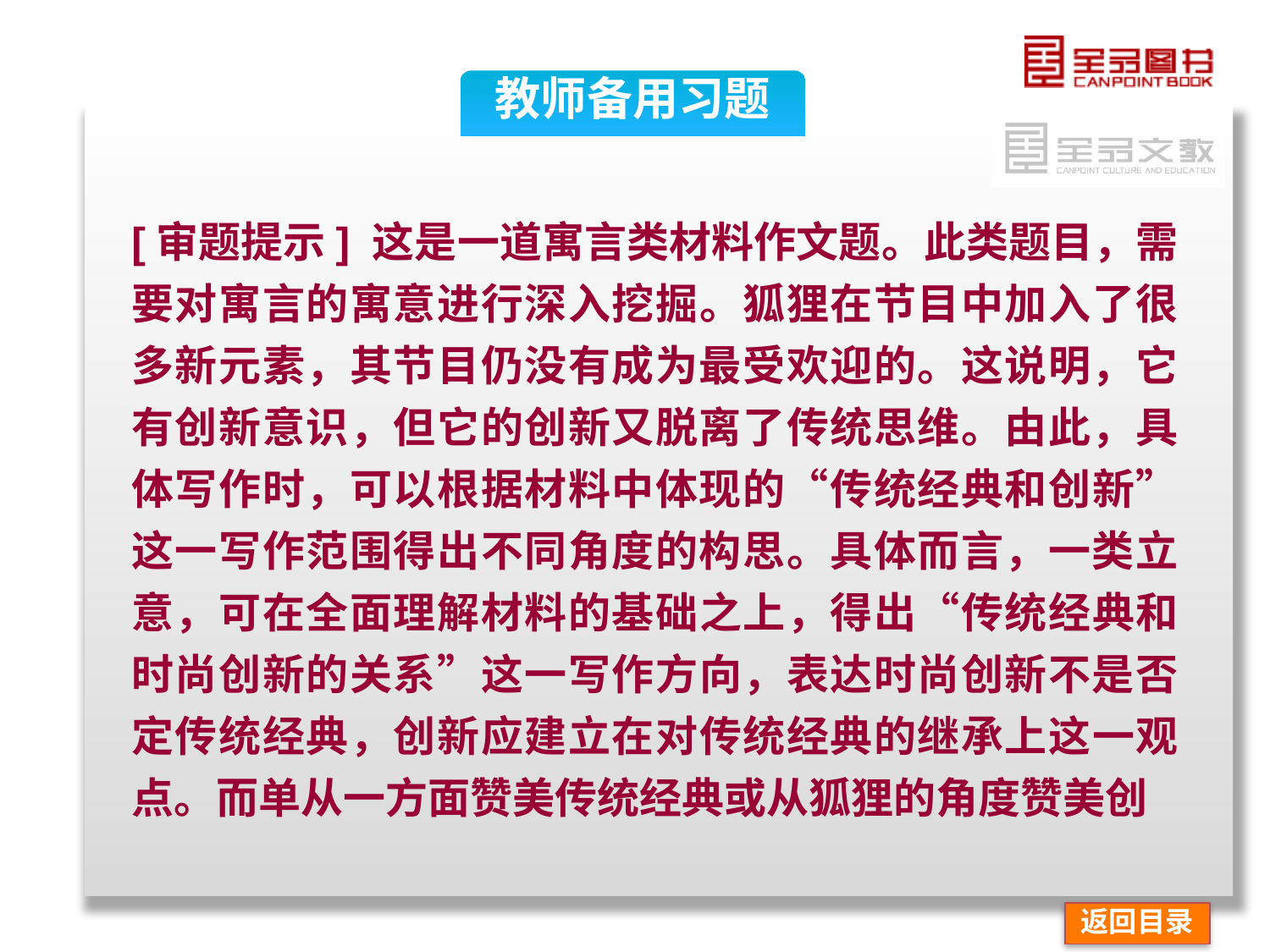

教师备用习题
[审题提示] 这是一道寓言类材料作文题。此类题目，需要对寓言的寓意进行深入挖掘。狐狸在节目中加入了很多新元素，其节目仍没有成为最受欢迎的。这说明，它有创新意识，但它的创新又脱离了传统思维。由此，具体写作时，可以根据材料中体现的“传统经典和创新”这一写作范围得出不同角度的构思。具体而言，一类立意，可在全面理解材料的基础之上，得出“传统经典和时尚创新的关系”这一写作方向，表达时尚创新不是否定传统经典，创新应建立在对传统经典的继承上这一观点。而单从一方面赞美传统经典或从狐狸的角度赞美创
返回目录